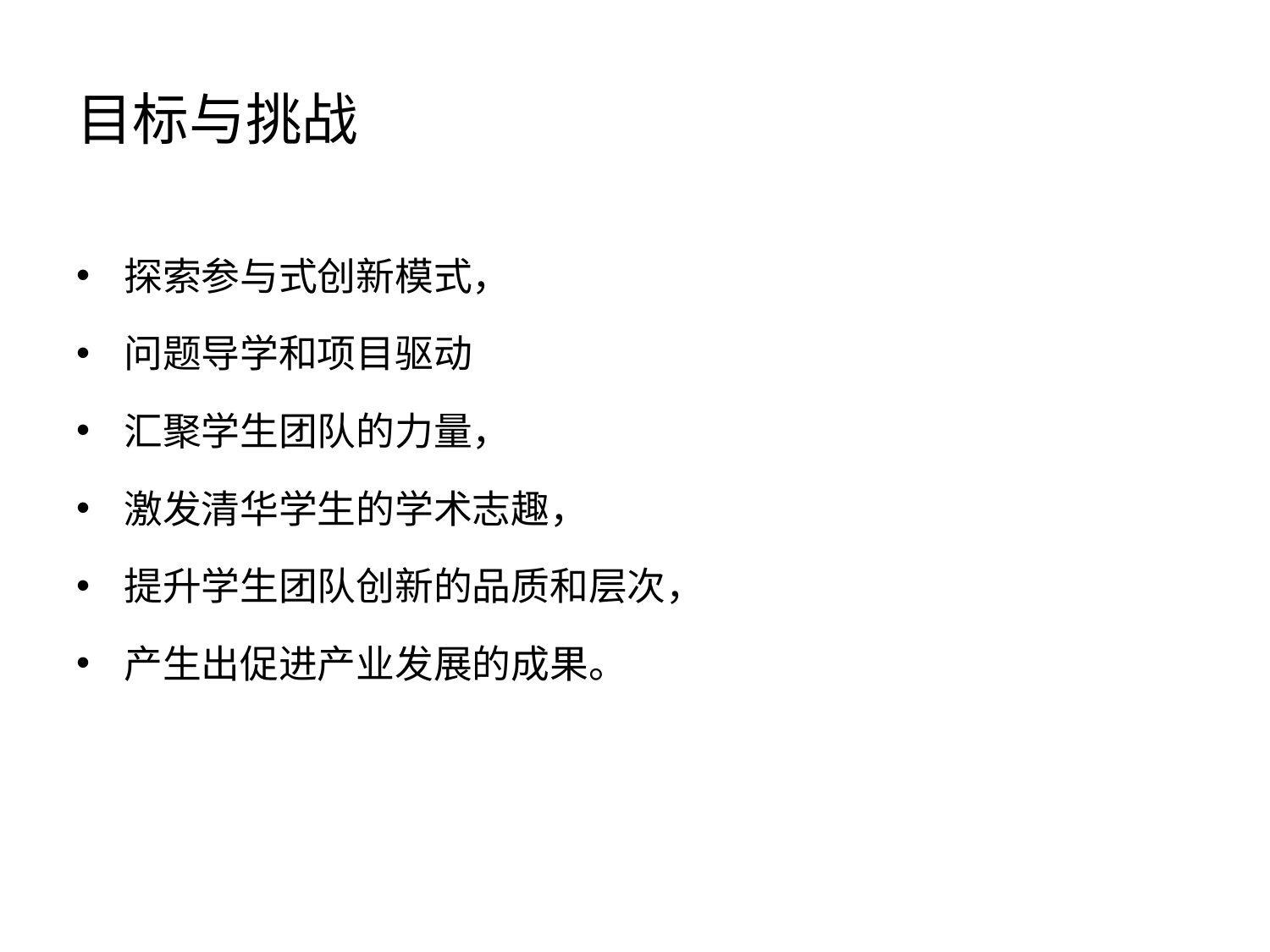

# 目标与挑战
探索参与式创新模式，
问题导学和项目驱动
汇聚学生团队的力量，
激发清华学生的学术志趣，
提升学生团队创新的品质和层次，
产生出促进产业发展的成果。